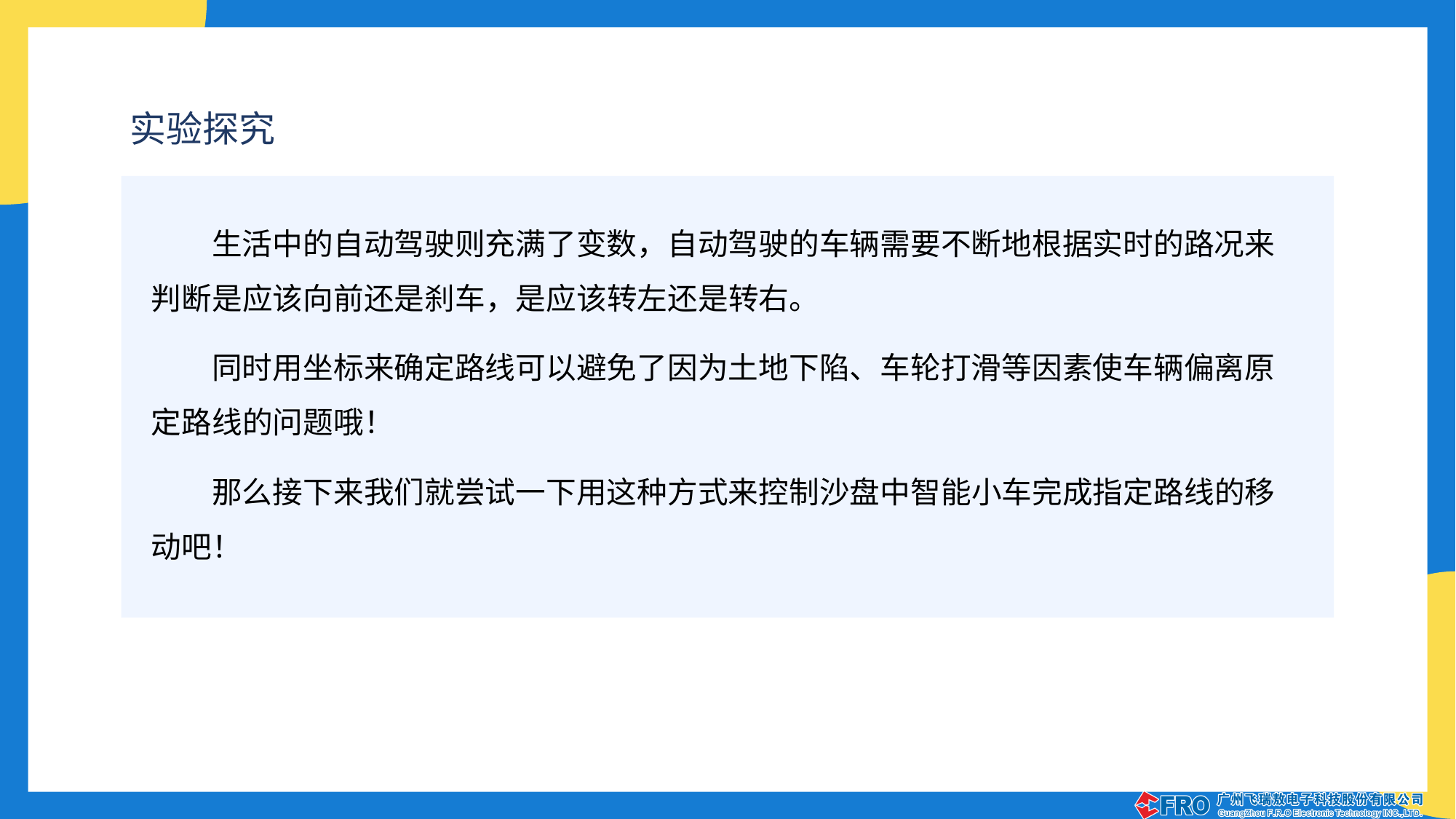

实验探究
生活中的自动驾驶则充满了变数，自动驾驶的车辆需要不断地根据实时的路况来判断是应该向前还是刹车，是应该转左还是转右。
同时用坐标来确定路线可以避免了因为土地下陷、车轮打滑等因素使车辆偏离原定路线的问题哦！
那么接下来我们就尝试一下用这种方式来控制沙盘中智能小车完成指定路线的移动吧！